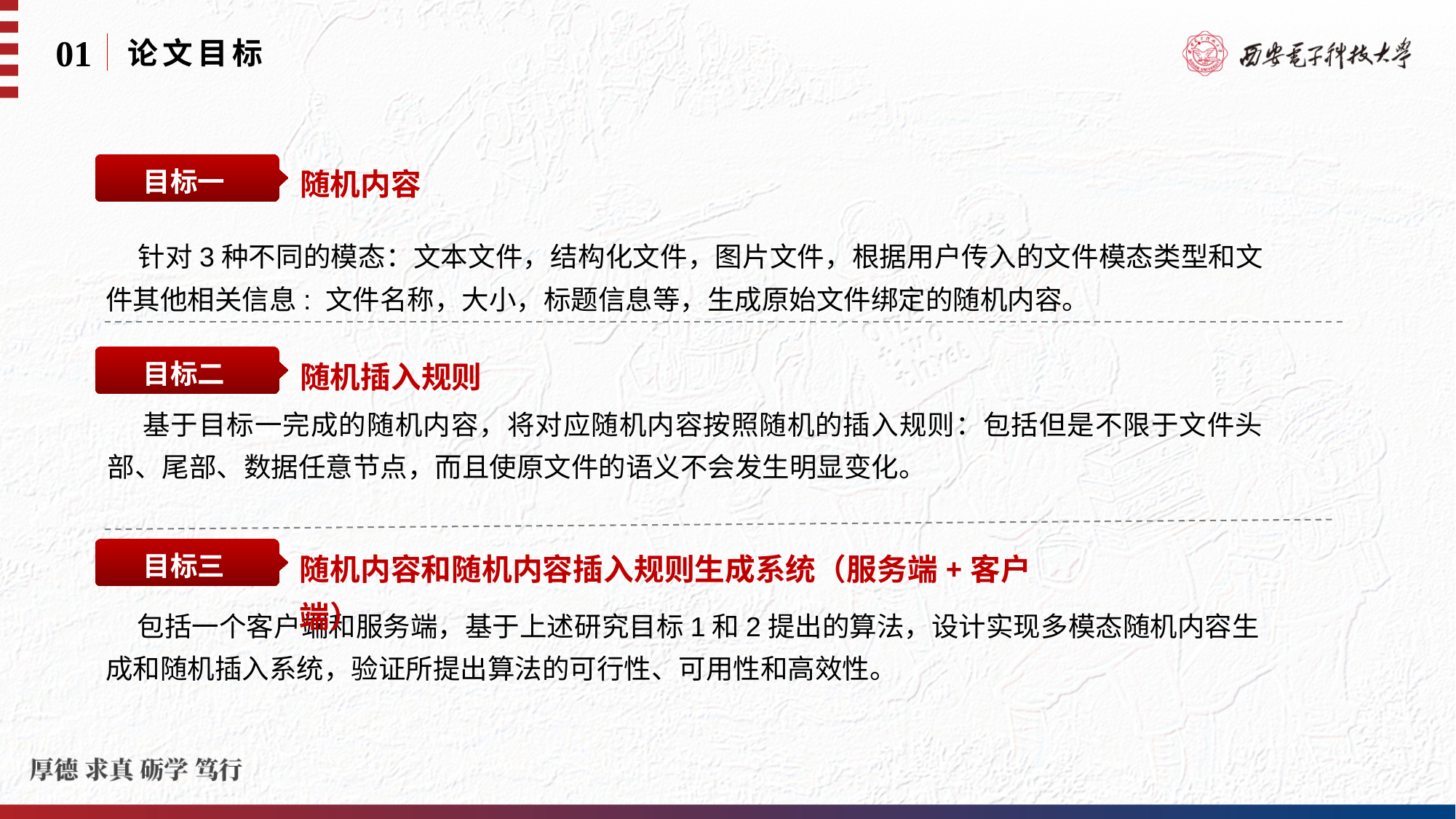

01
论文目标

目标一
随机内容
    针对3种不同的模态：文本文件，结构化文件，图片文件，根据用户传入的文件模态类型和文件其他相关信息: 文件名称，大小，标题信息等，生成原始文件绑定的随机内容。

目标二
随机插入规则
    基于目标一完成的随机内容，将对应随机内容按照随机的插入规则：包括但是不限于文件头部、尾部、数据任意节点，而且使原文件的语义不会发生明显变化。

随机内容和随机内容插入规则生成系统（服务端+客户端）
目标三
    包括一个客户端和服务端，基于上述研究目标1和2提出的算法，设计实现多模态随机内容生成和随机插入系统，验证所提出算法的可行性、可用性和高效性。